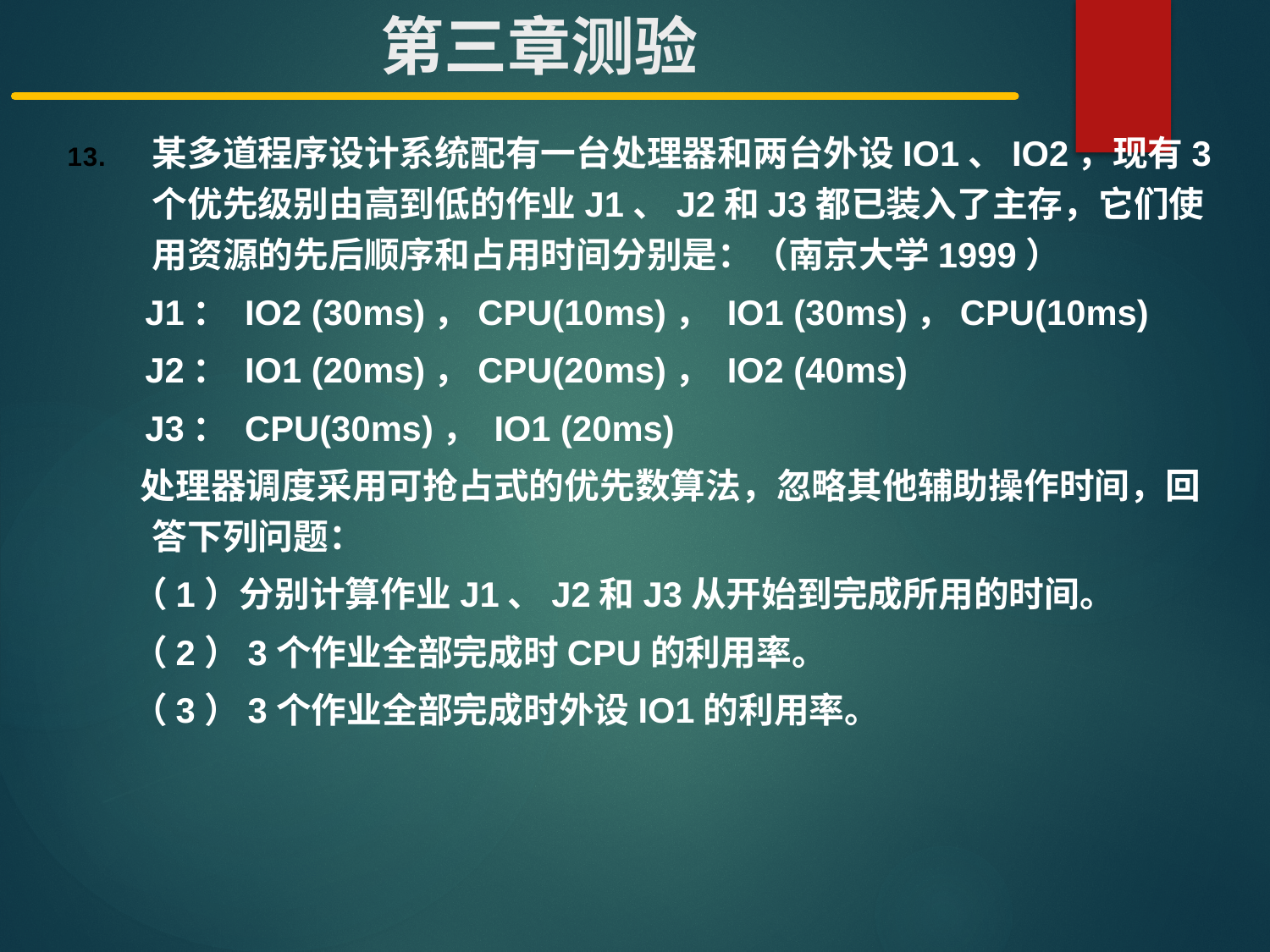

# 第三章测验
某多道程序设计系统配有一台处理器和两台外设IO1、IO2，现有3个优先级别由高到低的作业J1、J2和J3都已装入了主存，它们使用资源的先后顺序和占用时间分别是：（南京大学1999）
        J1： IO2 (30ms)，CPU(10ms)， IO1 (30ms)，CPU(10ms)
        J2： IO1 (20ms)，CPU(20ms)， IO2 (40ms)
        J3： CPU(30ms)， IO1 (20ms)
        处理器调度采用可抢占式的优先数算法，忽略其他辅助操作时间，回答下列问题：
       （1）分别计算作业J1、J2和J3从开始到完成所用的时间。
       （2）3个作业全部完成时CPU的利用率。
       （3）3个作业全部完成时外设IO1的利用率。